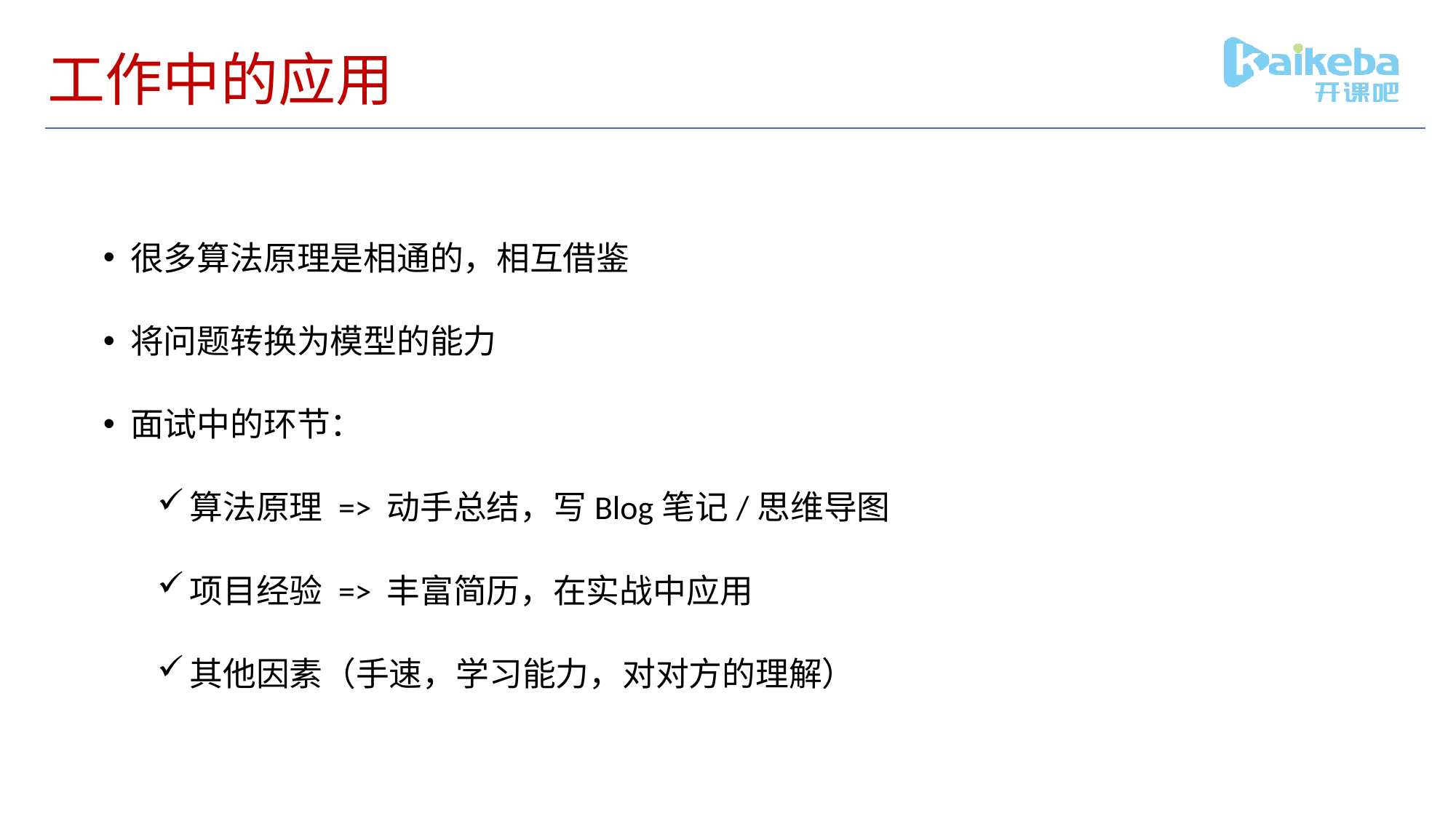

# 工作中的应用
很多算法原理是相通的，相互借鉴
将问题转换为模型的能力
面试中的环节：
算法原理 => 动手总结，写Blog笔记/思维导图
项目经验 => 丰富简历，在实战中应用
其他因素（手速，学习能力，对对方的理解）